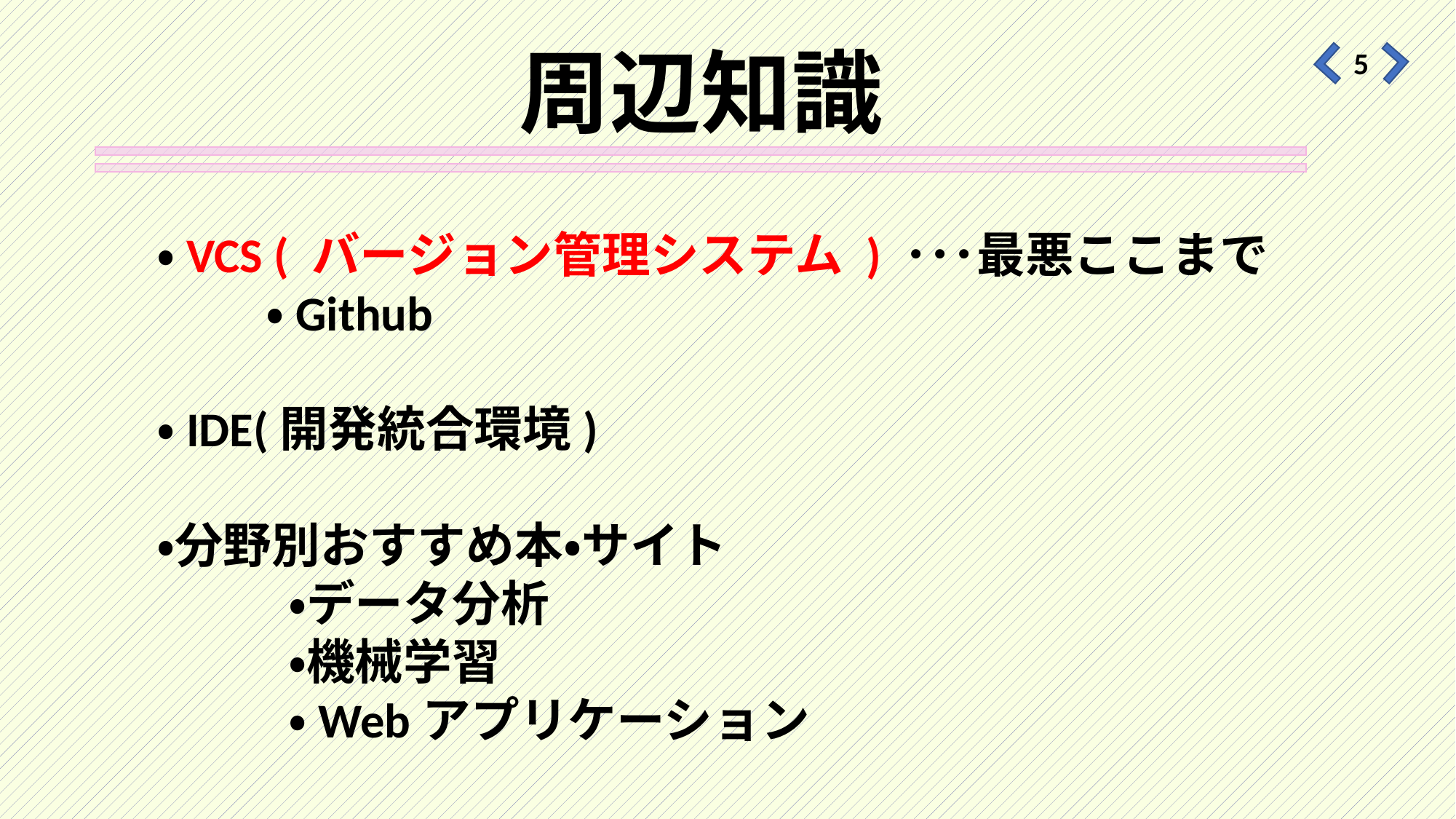

# 周辺知識
5

・VCS ( バージョン管理システム ) ･･･最悪ここまで
	・Github

・IDE(開発統合環境)

・分野別おすすめ本・サイト
	 ・データ分析
	 ・機械学習
	 ・Webアプリケーション